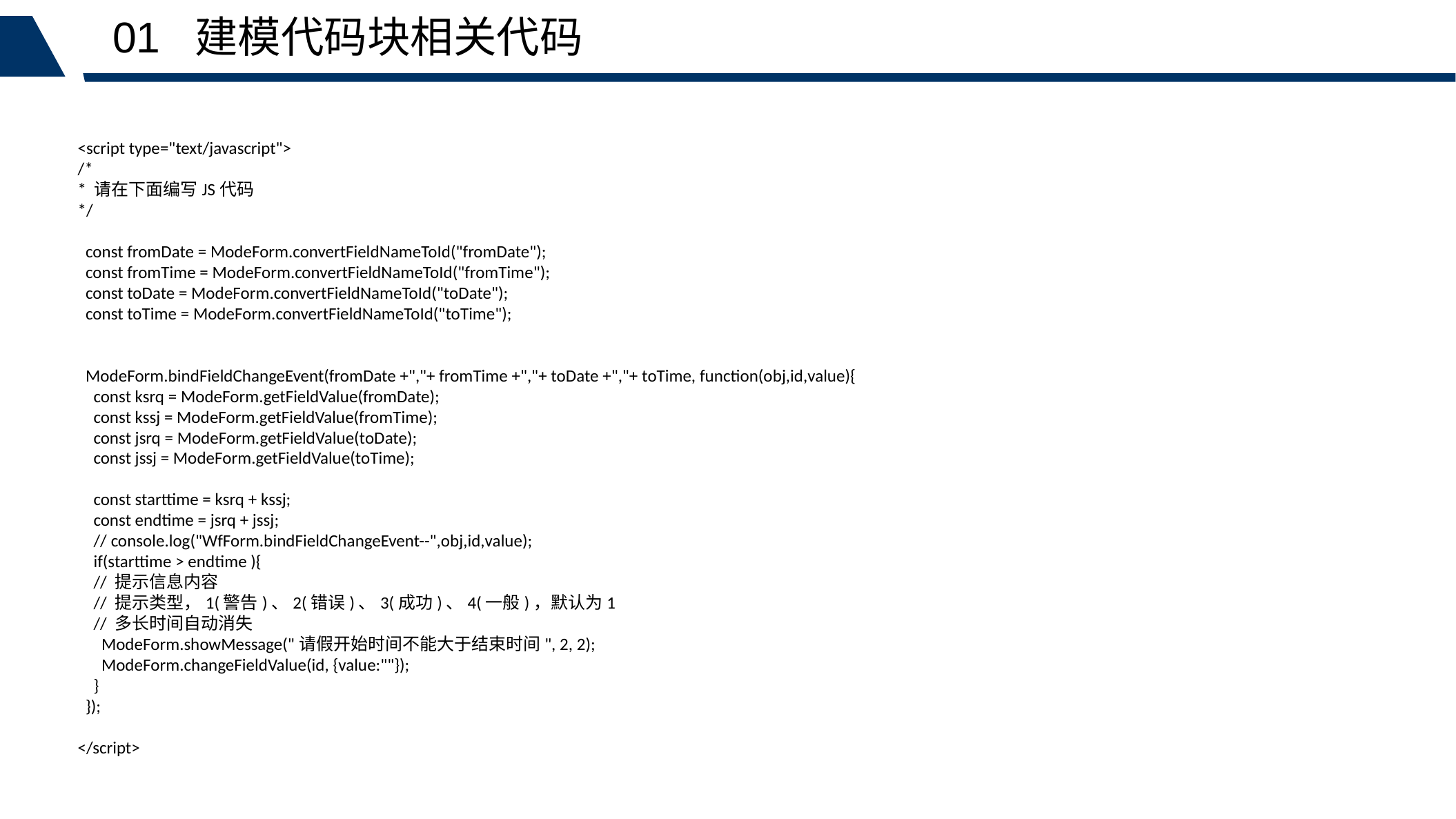

01  建模代码块相关代码

<script type="text/javascript">
/*
* 请在下面编写JS代码
*/

  const fromDate = ModeForm.convertFieldNameToId("fromDate");
  const fromTime = ModeForm.convertFieldNameToId("fromTime");
  const toDate = ModeForm.convertFieldNameToId("toDate");
  const toTime = ModeForm.convertFieldNameToId("toTime");

  ModeForm.bindFieldChangeEvent(fromDate +","+ fromTime +","+ toDate +","+ toTime, function(obj,id,value){
    const ksrq = ModeForm.getFieldValue(fromDate);
    const kssj = ModeForm.getFieldValue(fromTime);
    const jsrq = ModeForm.getFieldValue(toDate);
    const jssj = ModeForm.getFieldValue(toTime);

    const starttime = ksrq + kssj;
    const endtime = jsrq + jssj;
    // console.log("WfForm.bindFieldChangeEvent--",obj,id,value);
    if(starttime > endtime ){
    // 提示信息内容
    // 提示类型，1(警告)、2(错误)、3(成功)、4(一般)，默认为1
    // 多长时间自动消失
      ModeForm.showMessage("请假开始时间不能大于结束时间", 2, 2);
      ModeForm.changeFieldValue(id, {value:""});
    }
  });

</script>